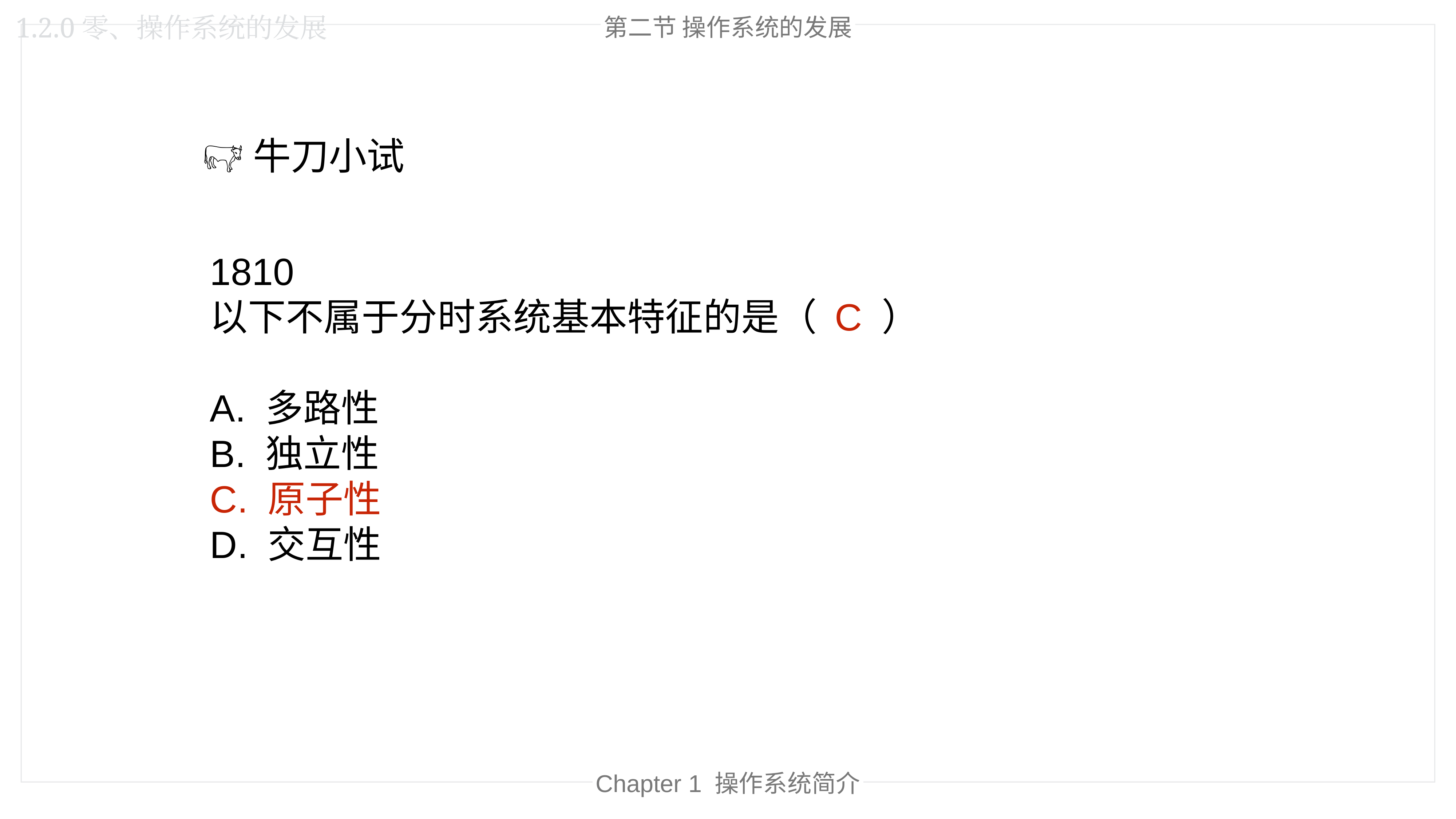

第二节 操作系统的发展
1.2.0零、操作系统的发展
🐂牛刀小试
1810
以下不属于分时系统基本特征的是（ C ）

A. 多路性
B. 独立性
C. 原子性
D. 交互性
Chapter 1 操作系统简介